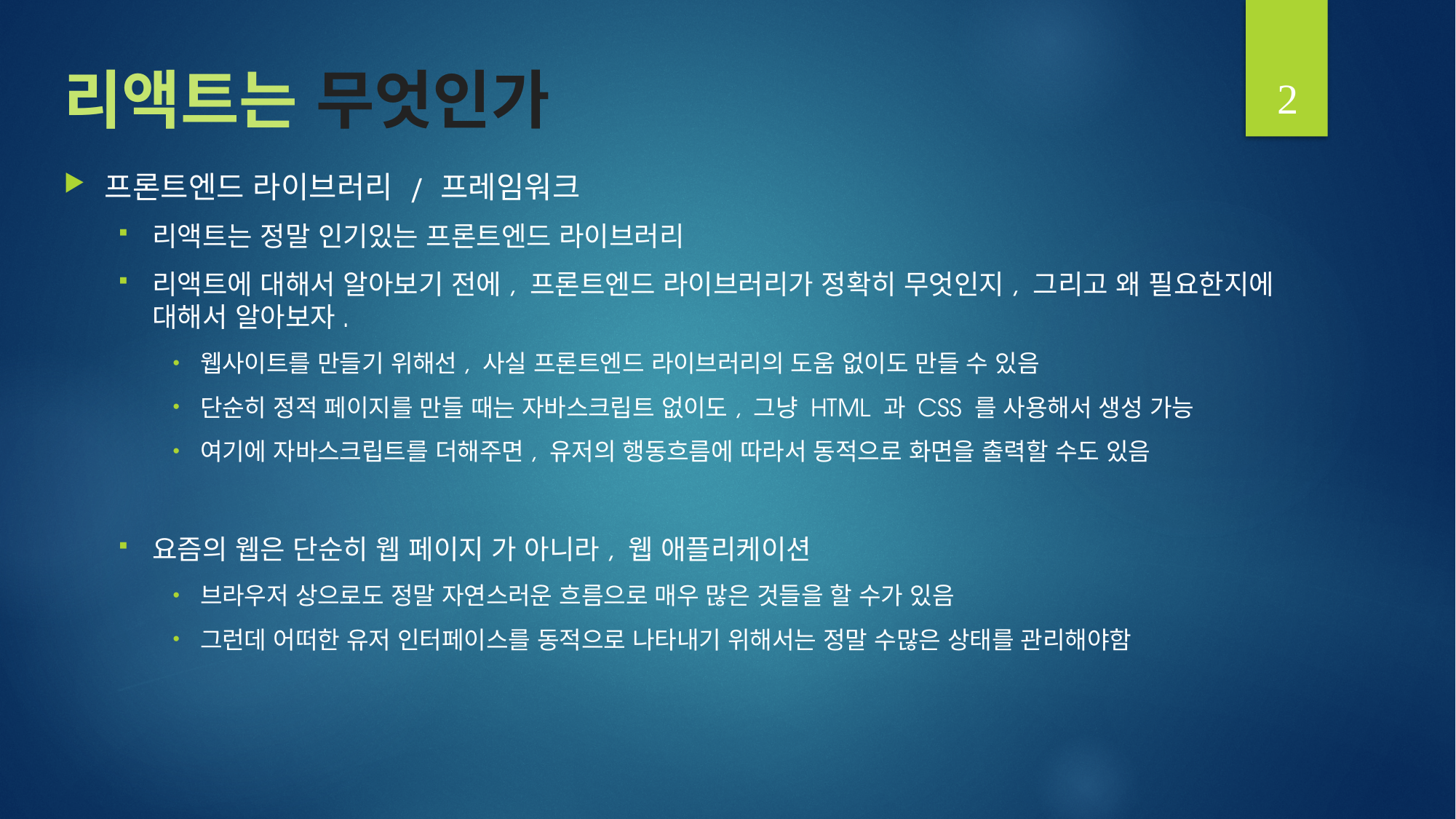

2
# 리액트는 무엇인가
프론트엔드 라이브러리 / 프레임워크
리액트는 정말 인기있는 프론트엔드 라이브러리
리액트에 대해서 알아보기 전에, 프론트엔드 라이브러리가 정확히 무엇인지, 그리고 왜 필요한지에 대해서 알아보자.
웹사이트를 만들기 위해선, 사실 프론트엔드 라이브러리의 도움 없이도 만들 수 있음
단순히 정적 페이지를 만들 때는 자바스크립트 없이도, 그냥 HTML 과 CSS 를 사용해서 생성 가능
여기에 자바스크립트를 더해주면, 유저의 행동흐름에 따라서 동적으로 화면을 출력할 수도 있음

요즘의 웹은 단순히 웹 페이지 가 아니라, 웹 애플리케이션
브라우저 상으로도 정말 자연스러운 흐름으로 매우 많은 것들을 할 수가 있음
그런데 어떠한 유저 인터페이스를 동적으로 나타내기 위해서는 정말 수많은 상태를 관리해야함